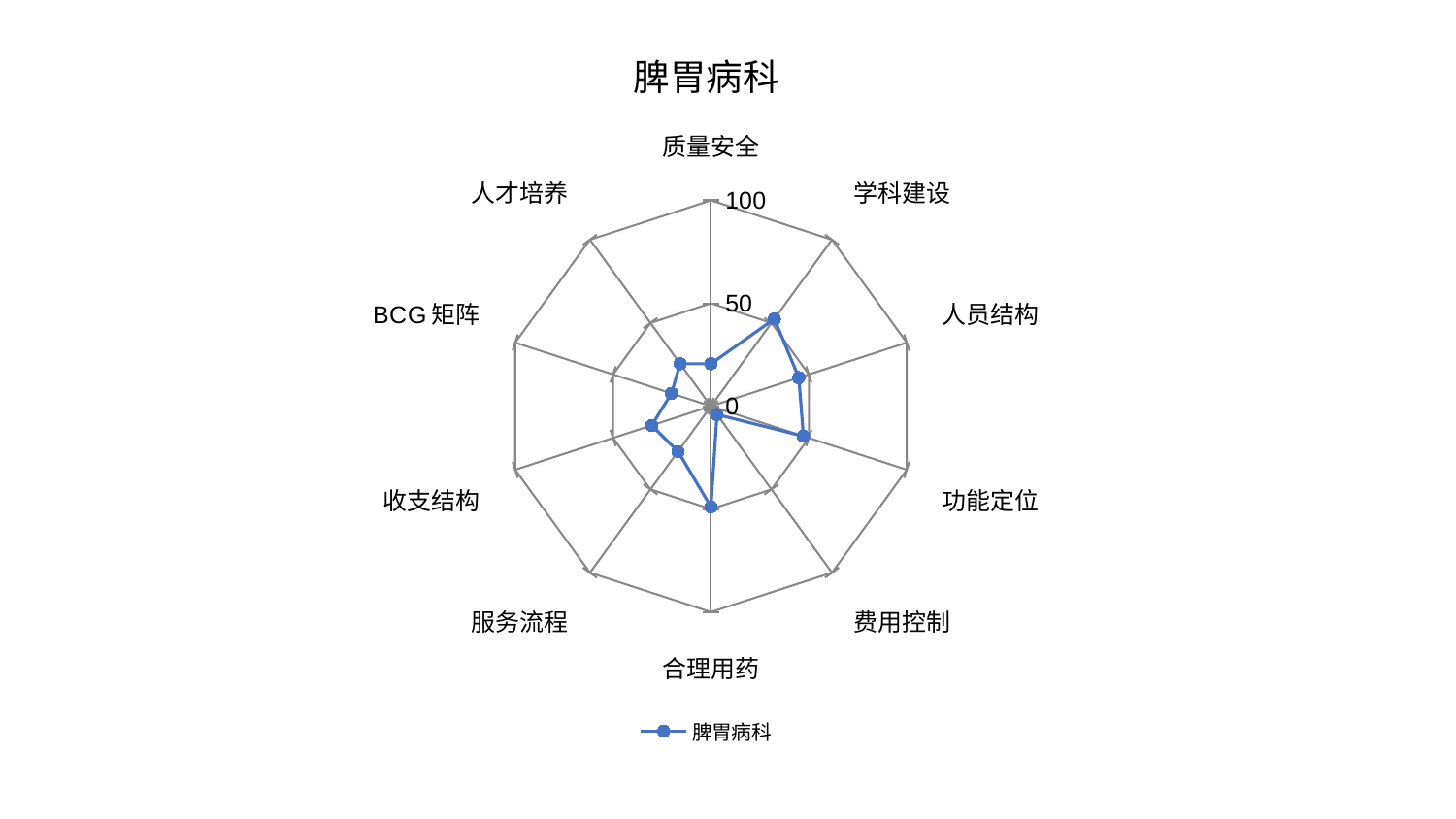

### Chart: 脾胃病科

| Category | 脾胃病科 |
|---|---|
| 质量安全 | 20.62743548015568 |
| 学科建设 | 52.41275338568623 |
| 人员结构 | 44.87002564404733 |
| 功能定位 | 47.24072788337963 |
| 费用控制 | 5.0144057754002 |
| 合理用药 | 48.898760270037656 |
| 服务流程 | 27.2199494867969 |
| 收支结构 | 30.26831704856239 |
| BCG矩阵 | 20.159615360103437 |
| 人才培养 | 25.531335078232896 |
134